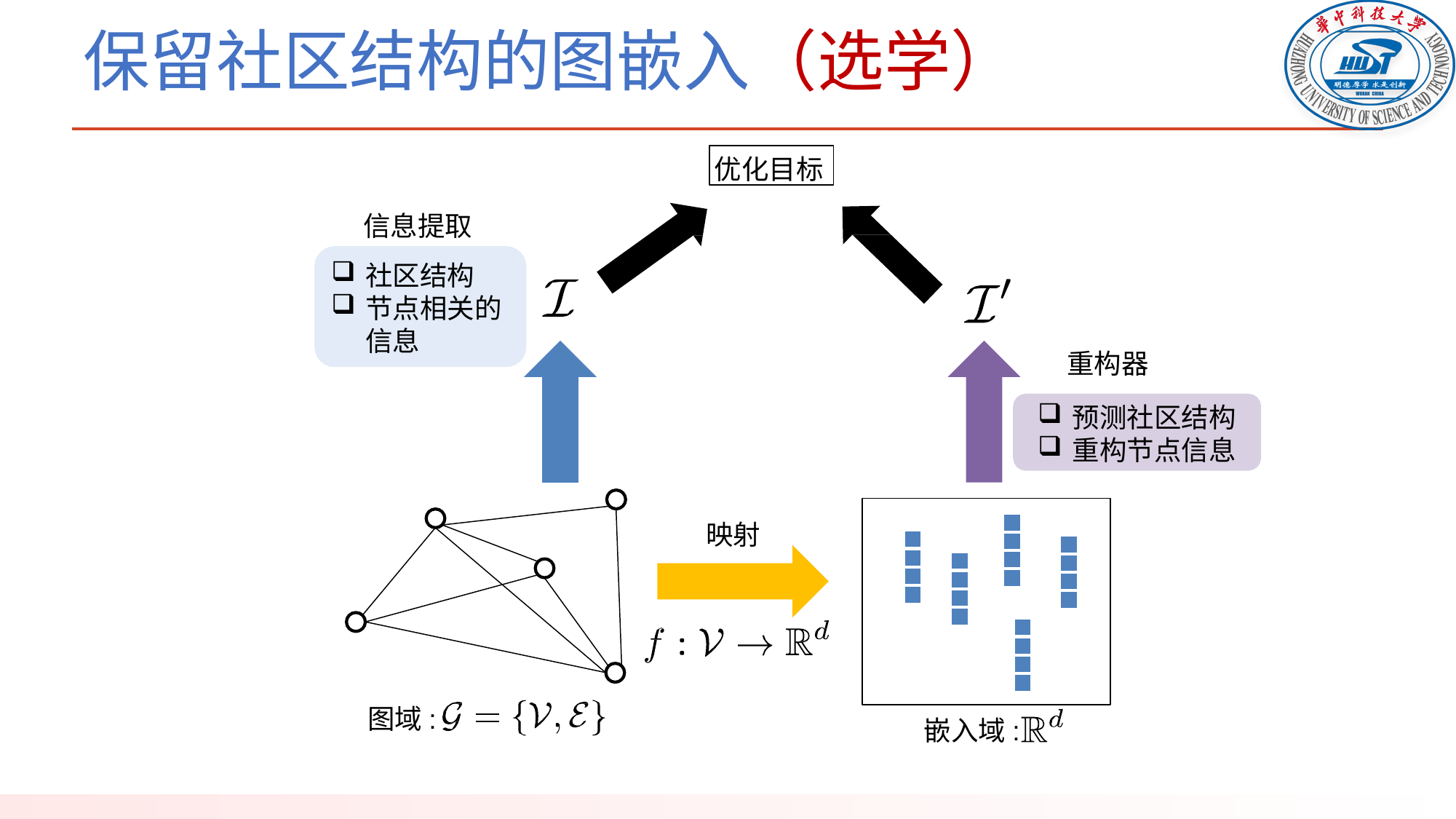

# 保留社区结构的图嵌入（选学）
优化目标

信息提取
社区结构
节点相关的信息

重构器

预测社区结构
重构节点信息

映射

图域:

嵌入域: